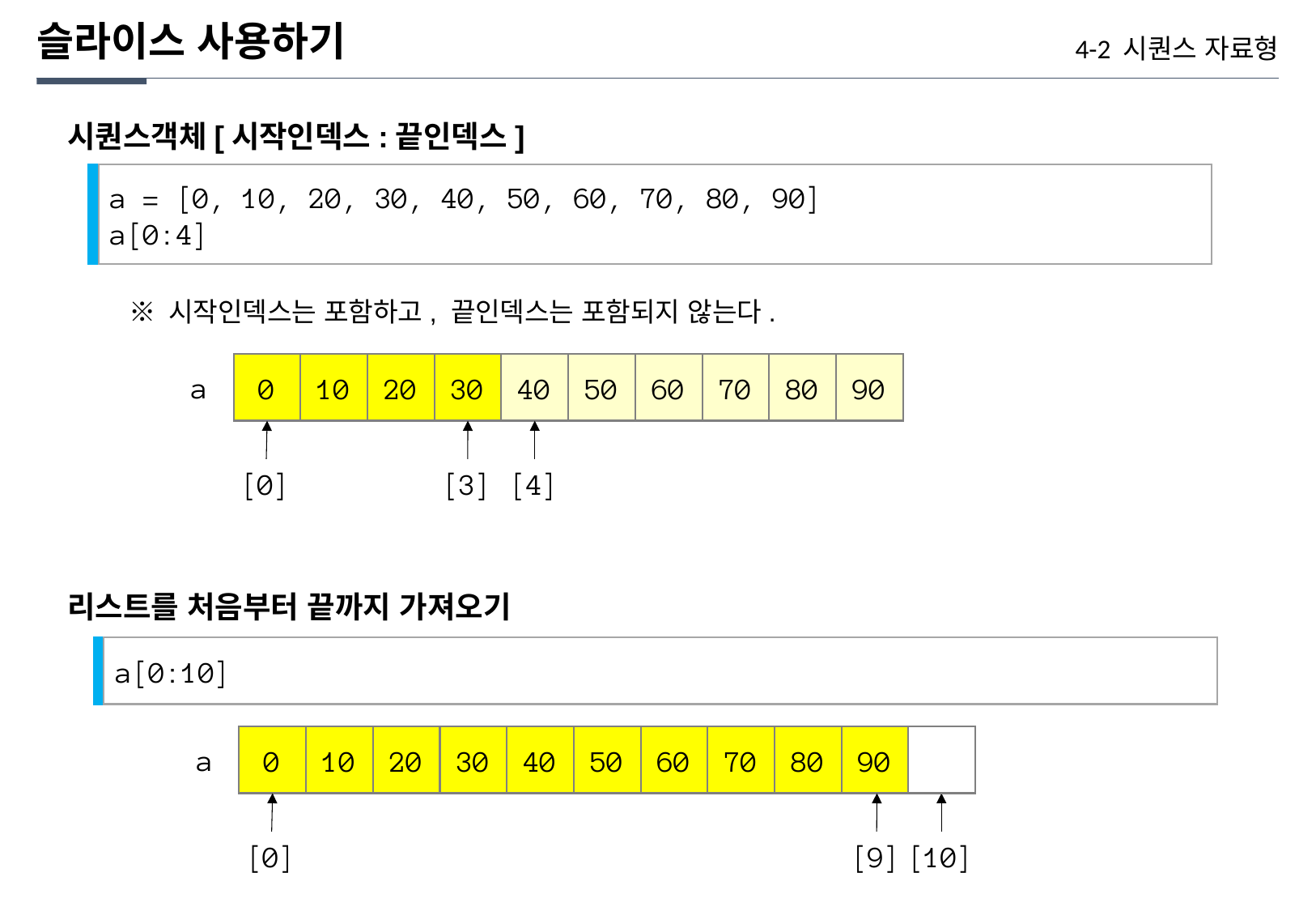

슬라이스 사용하기
4-2 시퀀스 자료형
시퀀스객체[시작인덱스:끝인덱스]

a = [0, 10, 20, 30, 40, 50, 60, 70, 80, 90]
a[0:4]
※ 시작인덱스는 포함하고, 끝인덱스는 포함되지 않는다.
0
10
20
30
40
50
60
70
80
90
a
[0]
[3]
[4]
리스트를 처음부터 끝까지 가져오기

a[0:10]
0
10
20
30
40
50
60
70
80
90

a
[0]
[9]
[10]